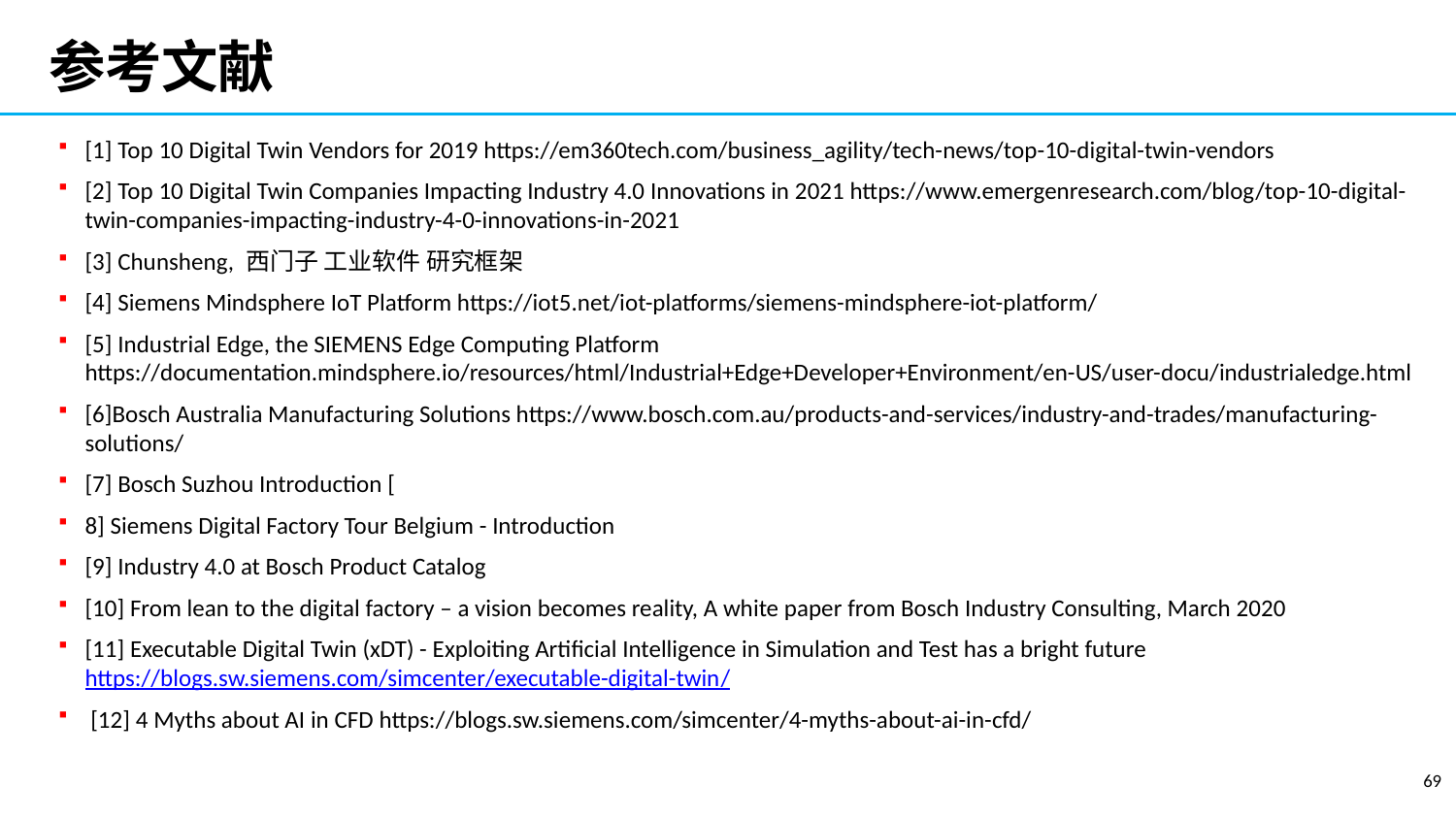

# 参考文献

[1] Top 10 Digital Twin Vendors for 2019 https://em360tech.com/business_agility/tech-news/top-10-digital-twin-vendors
[2] Top 10 Digital Twin Companies Impacting Industry 4.0 Innovations in 2021 https://www.emergenresearch.com/blog/top-10-digital-twin-companies-impacting-industry-4-0-innovations-in-2021
[3] Chunsheng, 西门子 工业软件 研究框架
[4] Siemens Mindsphere IoT Platform https://iot5.net/iot-platforms/siemens-mindsphere-iot-platform/
[5] Industrial Edge, the SIEMENS Edge Computing Platform https://documentation.mindsphere.io/resources/html/Industrial+Edge+Developer+Environment/en-US/user-docu/industrialedge.html
[6]Bosch Australia Manufacturing Solutions https://www.bosch.com.au/products-and-services/industry-and-trades/manufacturing-solutions/
[7] Bosch Suzhou Introduction [
8] Siemens Digital Factory Tour Belgium - Introduction
[9] Industry 4.0 at Bosch Product Catalog
[10] From lean to the digital factory – a vision becomes reality, A white paper from Bosch Industry Consulting, March 2020
[11] Executable Digital Twin (xDT) - Exploiting Artificial Intelligence in Simulation and Test has a bright future https://blogs.sw.siemens.com/simcenter/executable-digital-twin/
 [12] 4 Myths about AI in CFD https://blogs.sw.siemens.com/simcenter/4-myths-about-ai-in-cfd/
69